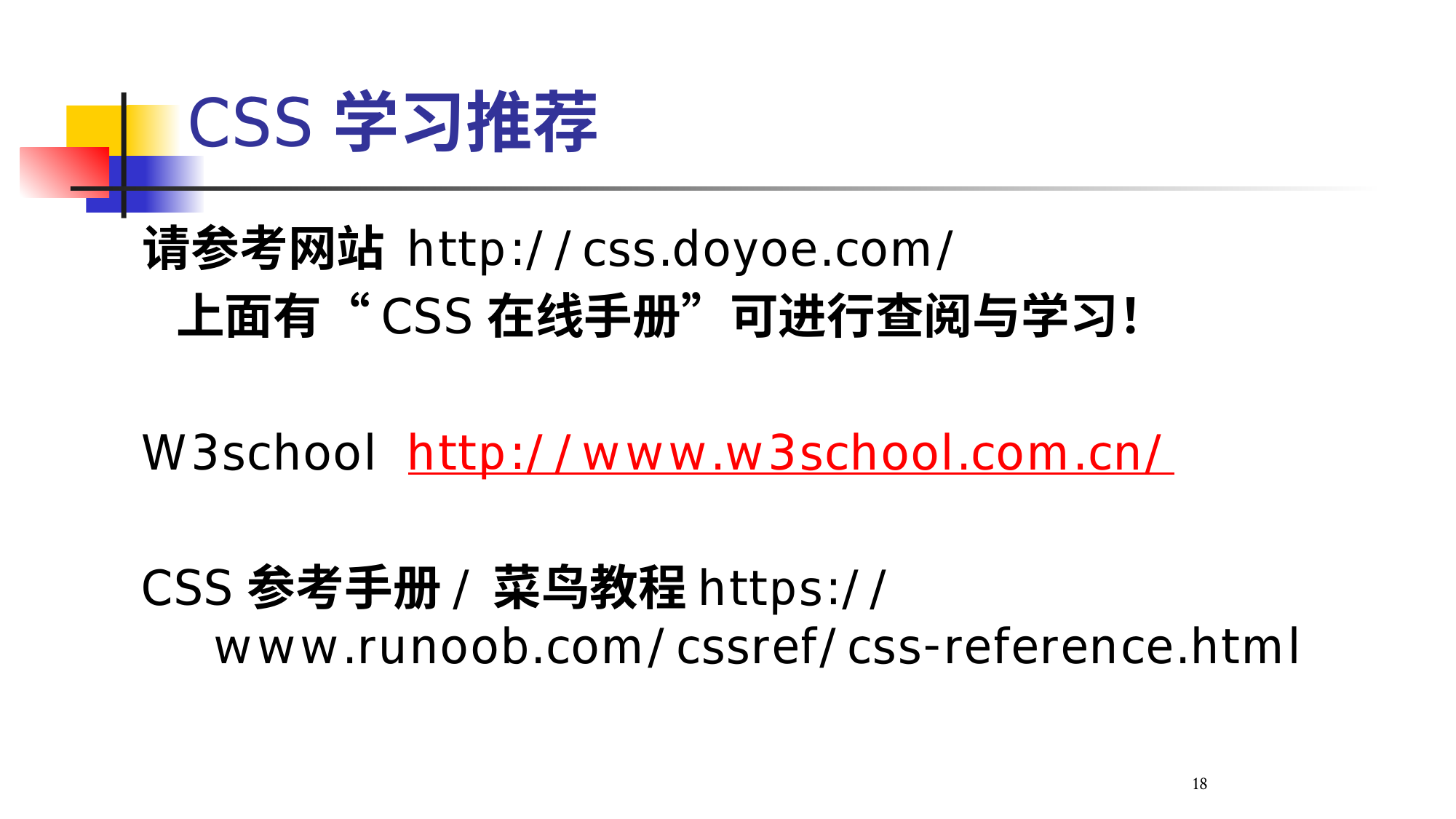

# CSS学习推荐
请参考网站 http://css.doyoe.com/
  上面有“CSS在线手册”可进行查阅与学习！

W3school  http://www.w3school.com.cn/

CSS参考手册/菜鸟教程https://www.runoob.com/cssref/css-reference.html

18